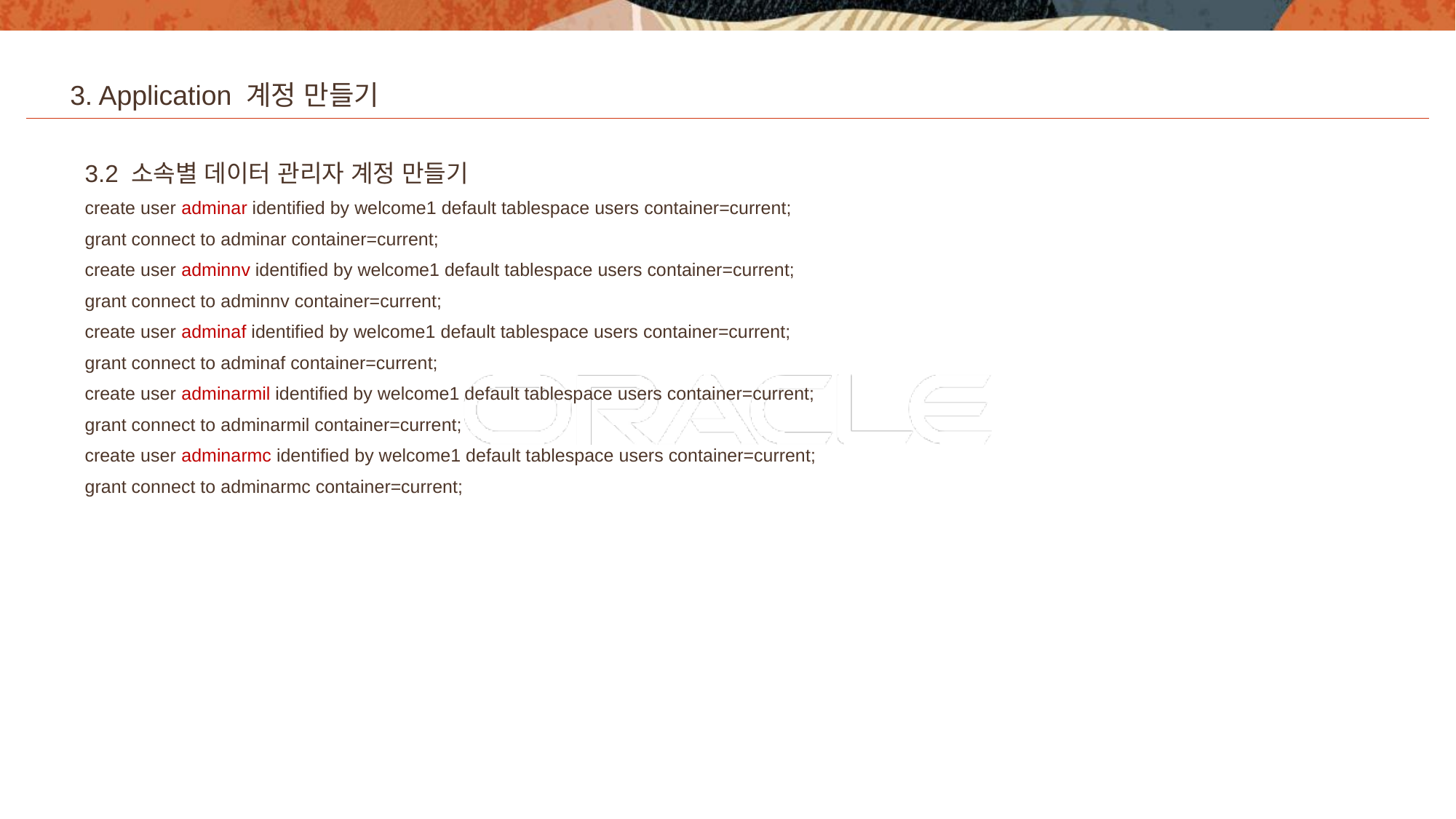

3. Application 계정 만들기
3.2 소속별 데이터 관리자 계정 만들기
create user adminar identified by welcome1 default tablespace users container=current;
grant connect to adminar container=current;
create user adminnv identified by welcome1 default tablespace users container=current;
grant connect to adminnv container=current;
create user adminaf identified by welcome1 default tablespace users container=current;
grant connect to adminaf container=current;
create user adminarmil identified by welcome1 default tablespace users container=current;
grant connect to adminarmil container=current;
create user adminarmc identified by welcome1 default tablespace users container=current;
grant connect to adminarmc container=current;
24
Copyright © 2020, Oracle and/or its affiliates. All rights reserved.